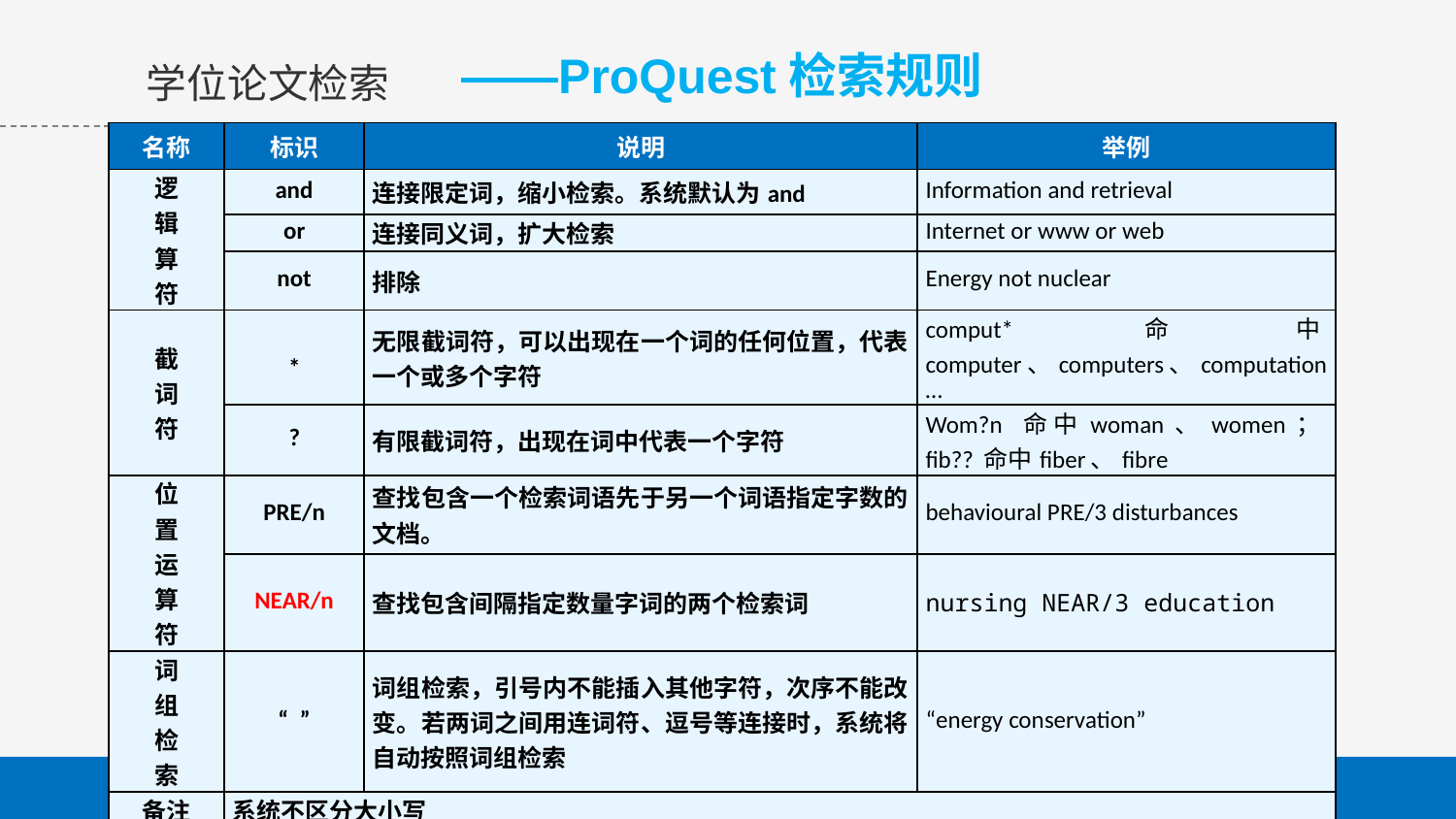

学位论文检索
——ProQuest检索规则
| 名称 | 标识 | 说明 | 举例 |
| --- | --- | --- | --- |
| 逻 辑 算 符 | and | 连接限定词，缩小检索。系统默认为and | Information and retrieval |
|  | or | 连接同义词，扩大检索 | Internet or www or web |
|  | not | 排除 | Energy not nuclear |
| 截 词 符 | \* | 无限截词符，可以出现在一个词的任何位置，代表一个或多个字符 | comput\*命中computer、computers、computation… |
|  | ? | 有限截词符，出现在词中代表一个字符 | Wom?n 命中woman、women；fib?? 命中fiber、fibre |
| 位 置 运 算 符 | PRE/n | 查找包含一个检索词语先于另一个词语指定字数的文档。 | behavioural PRE/3 disturbances |
|  | NEAR/n | 查找包含间隔指定数量字词的两个检索词 | nursing NEAR/3 education |
| 词 组 检 索 | “ ” | 词组检索，引号内不能插入其他字符，次序不能改变。若两词之间用连词符、逗号等连接时，系统将自动按照词组检索 | “energy conservation” |
| 备注 | 系统不区分大小写 |  |  |